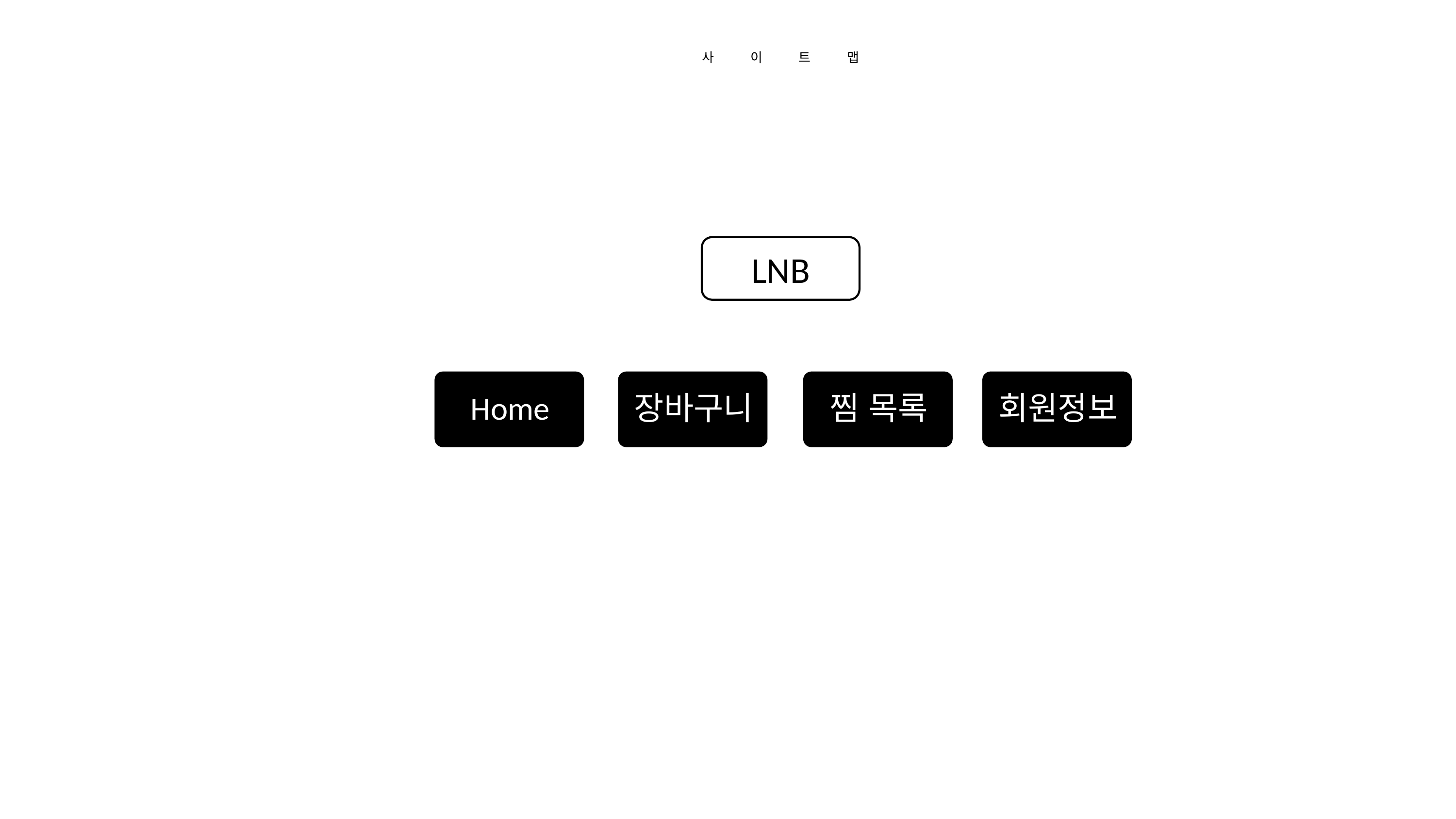

사이트맵
Home
장바구니
찜 목록
회원정보
LNB